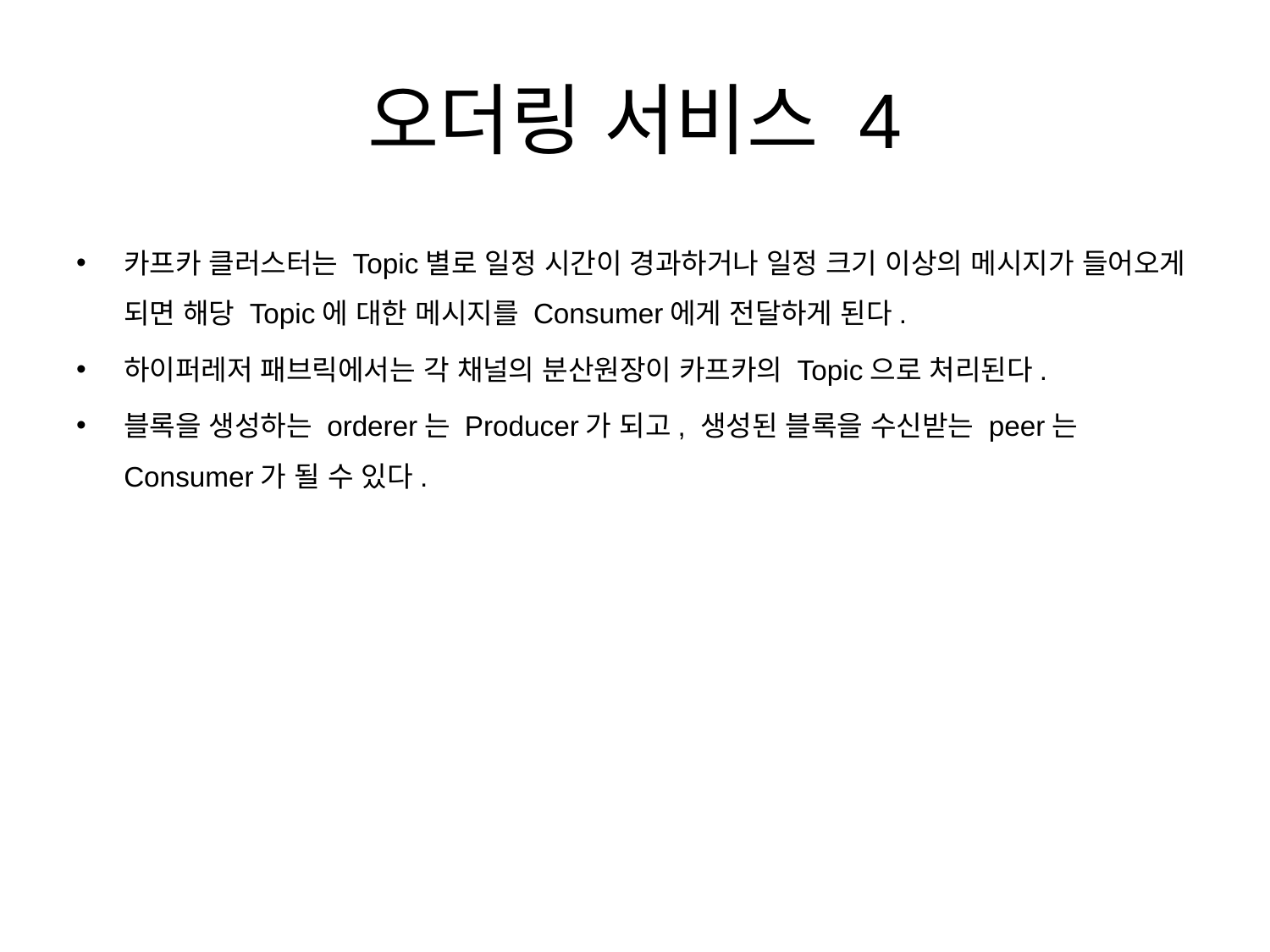

# 오더링 서비스 4
카프카 클러스터는 Topic별로 일정 시간이 경과하거나 일정 크기 이상의 메시지가 들어오게 되면 해당 Topic에 대한 메시지를 Consumer에게 전달하게 된다.
하이퍼레저 패브릭에서는 각 채널의 분산원장이 카프카의 Topic으로 처리된다.
블록을 생성하는 orderer는 Producer가 되고, 생성된 블록을 수신받는 peer는 Consumer가 될 수 있다.